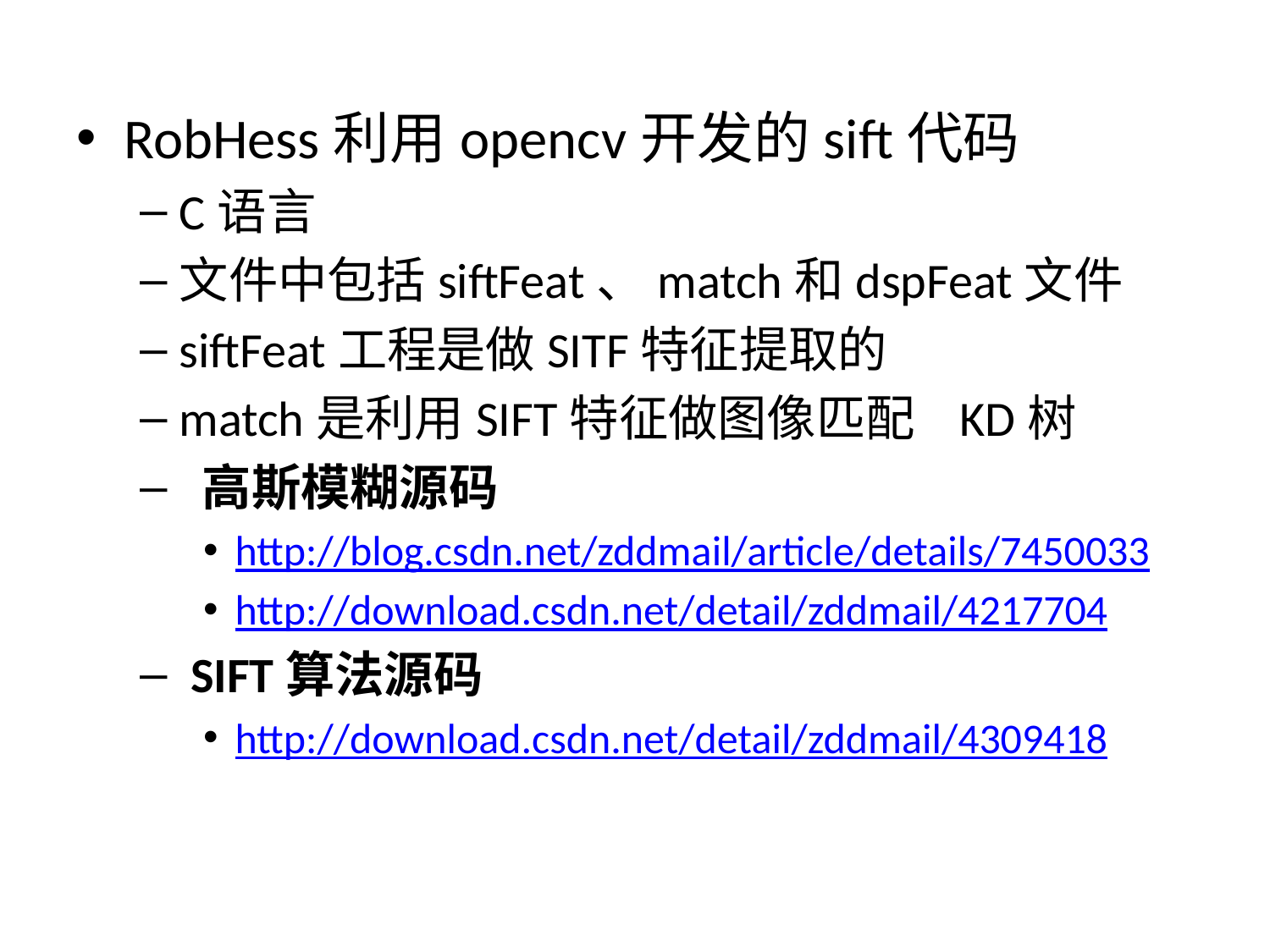

#
RobHess利用opencv开发的sift代码
C语言
文件中包括siftFeat、match和dspFeat文件
siftFeat工程是做SITF特征提取的
match是利用SIFT特征做图像匹配   KD树
 高斯模糊源码
http://blog.csdn.net/zddmail/article/details/7450033
http://download.csdn.net/detail/zddmail/4217704
 SIFT算法源码
http://download.csdn.net/detail/zddmail/4309418